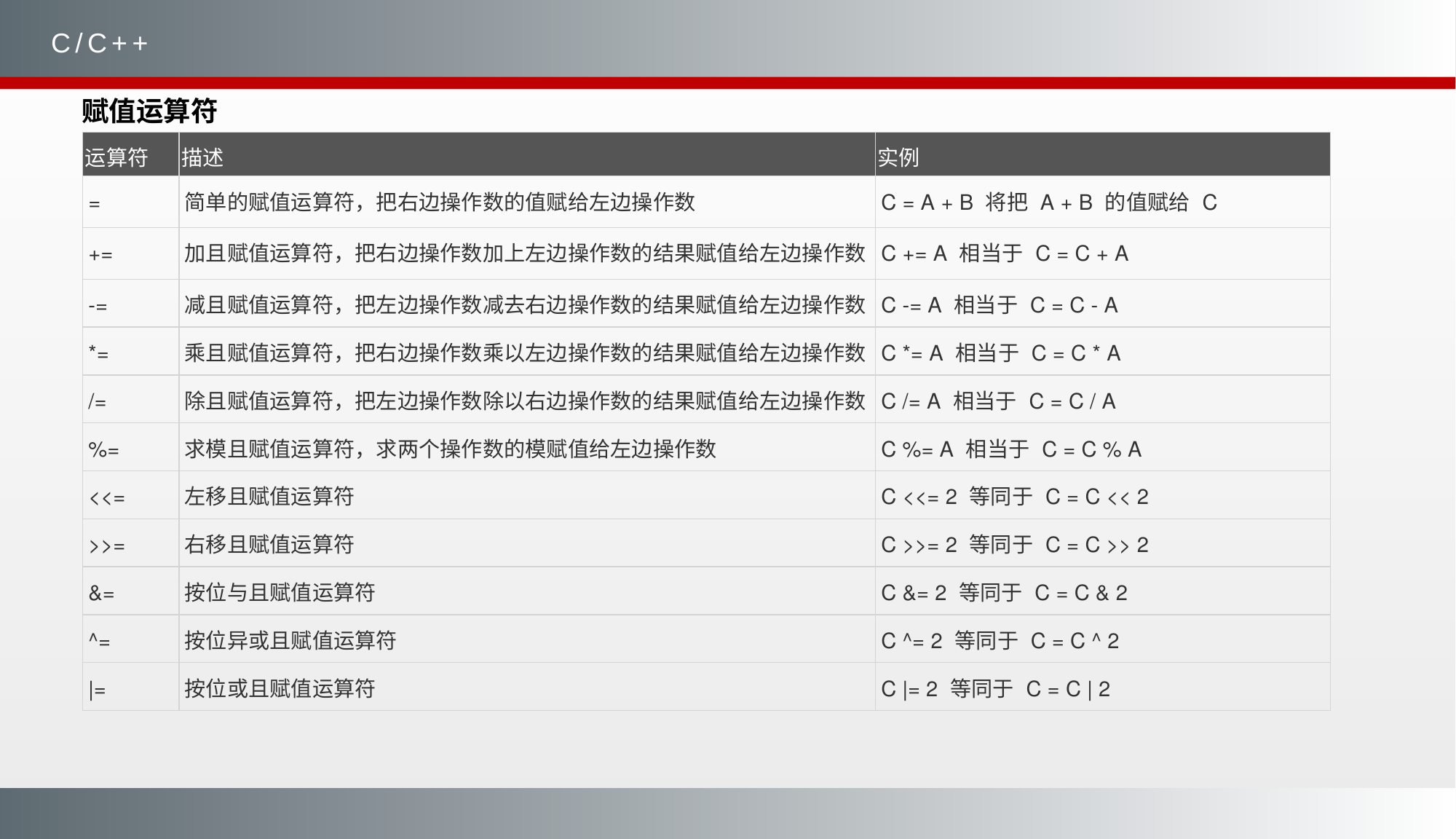

C/C++
赋值运算符
| 运算符 | 描述 | 实例 |
| --- | --- | --- |
| = | 简单的赋值运算符，把右边操作数的值赋给左边操作数 | C = A + B 将把 A + B 的值赋给 C |
| += | 加且赋值运算符，把右边操作数加上左边操作数的结果赋值给左边操作数 | C += A 相当于 C = C + A |
| -= | 减且赋值运算符，把左边操作数减去右边操作数的结果赋值给左边操作数 | C -= A 相当于 C = C - A |
| \*= | 乘且赋值运算符，把右边操作数乘以左边操作数的结果赋值给左边操作数 | C \*= A 相当于 C = C \* A |
| /= | 除且赋值运算符，把左边操作数除以右边操作数的结果赋值给左边操作数 | C /= A 相当于 C = C / A |
| %= | 求模且赋值运算符，求两个操作数的模赋值给左边操作数 | C %= A 相当于 C = C % A |
| <<= | 左移且赋值运算符 | C <<= 2 等同于 C = C << 2 |
| >>= | 右移且赋值运算符 | C >>= 2 等同于 C = C >> 2 |
| &= | 按位与且赋值运算符 | C &= 2 等同于 C = C & 2 |
| ^= | 按位异或且赋值运算符 | C ^= 2 等同于 C = C ^ 2 |
| |= | 按位或且赋值运算符 | C |= 2 等同于 C = C | 2 |